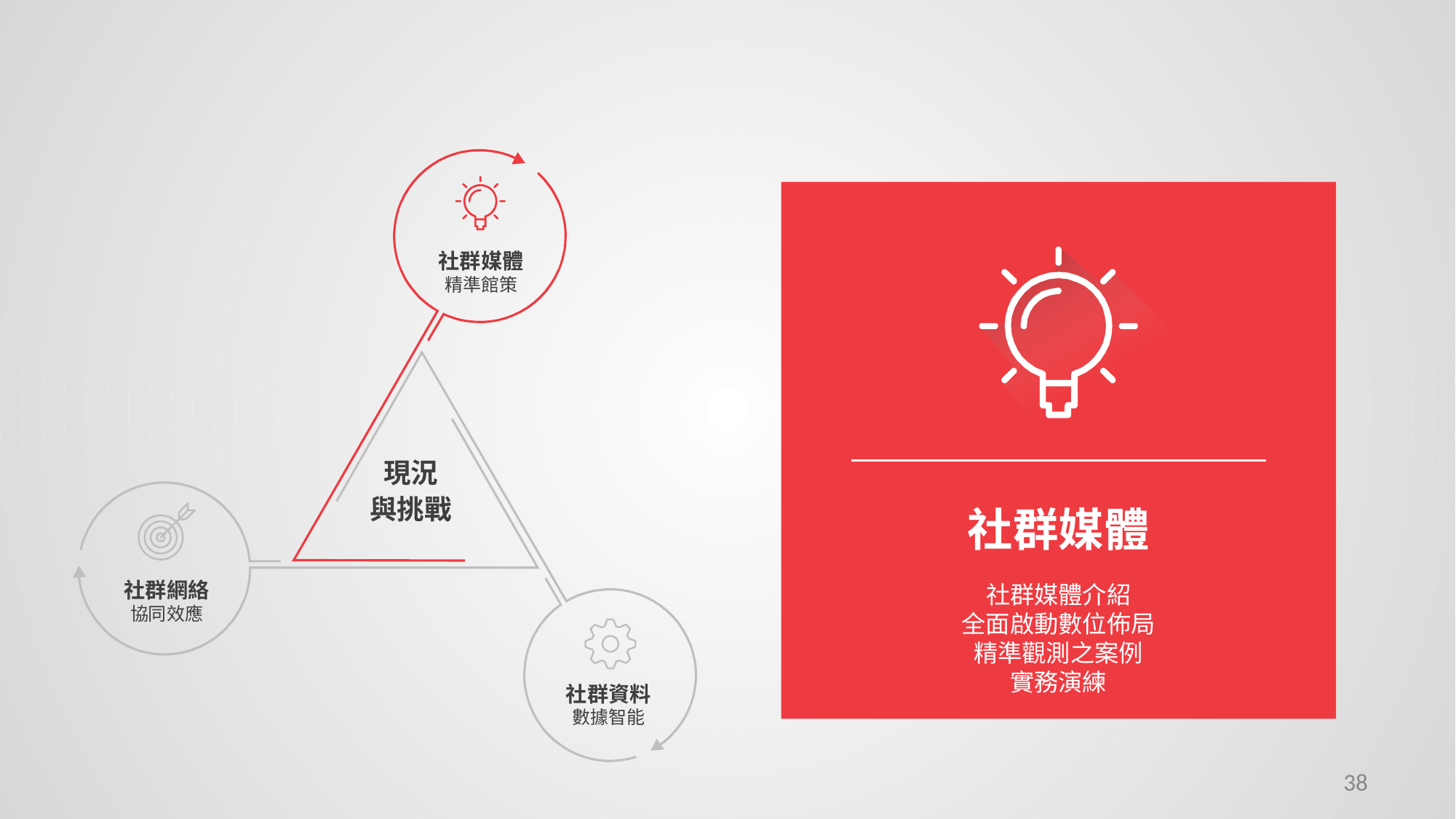

#

社群媒體
精準館策

現況
與挑戰
社群媒體

社群網絡
協同效應
社群媒體介紹
全面啟動數位佈局
精準觀測之案例
實務演練

社群資料
數據智能
38